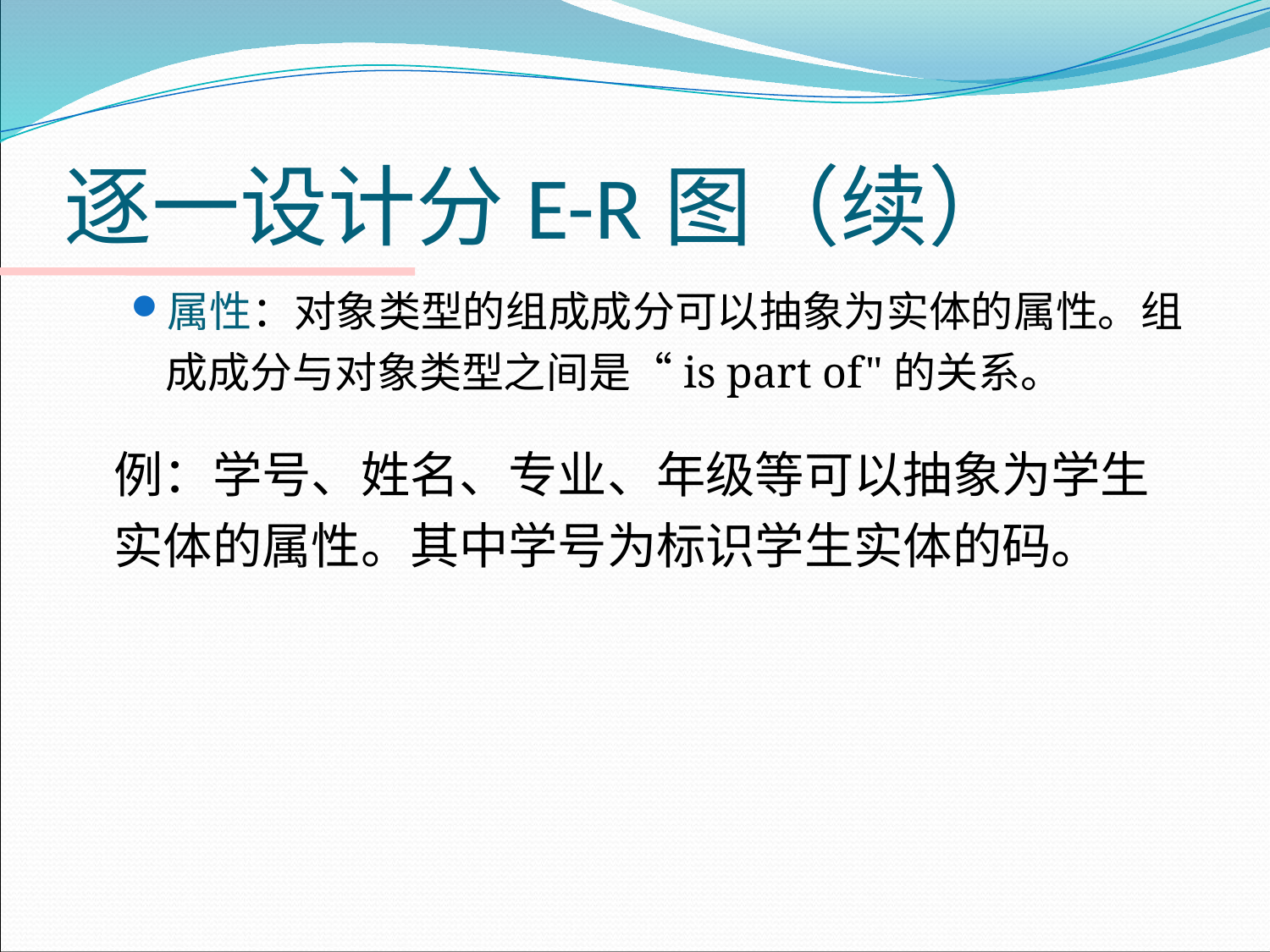

# 逐一设计分E-R图（续）
属性：对象类型的组成成分可以抽象为实体的属性。组成成分与对象类型之间是“is part of"的关系。
	例：学号、姓名、专业、年级等可以抽象为学生实体的属性。其中学号为标识学生实体的码。

718